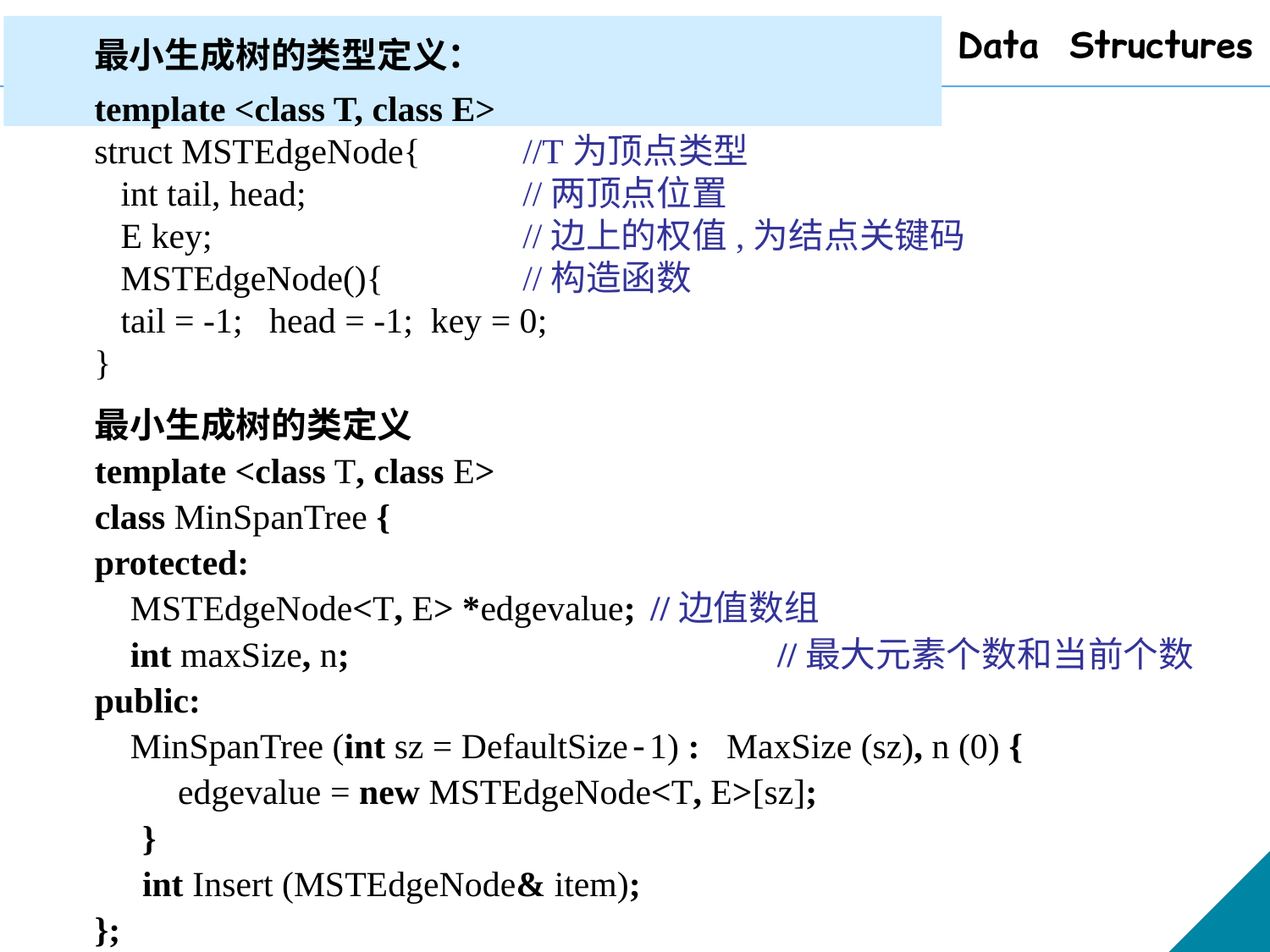

最小生成树的类型定义：
template <class T, class E>
struct MSTEdgeNode{	//T为顶点类型
   int tail, head;		//两顶点位置
   E key;			//边上的权值,为结点关键码
   MSTEdgeNode(){		//构造函数
   tail = -1;   head = -1;  key = 0;
}
最小生成树的类定义
template <class T, class E>
class MinSpanTree {
protected:
    MSTEdgeNode<T, E> *edgevalue;	//边值数组
    int maxSize, n;				//最大元素个数和当前个数
public:
    MinSpanTree (int sz = DefaultSize-1) :   MaxSize (sz), n (0) {
 	    edgevalue = new MSTEdgeNode<T, E>[sz];
   	}
   	int Insert (MSTEdgeNode& item);
};